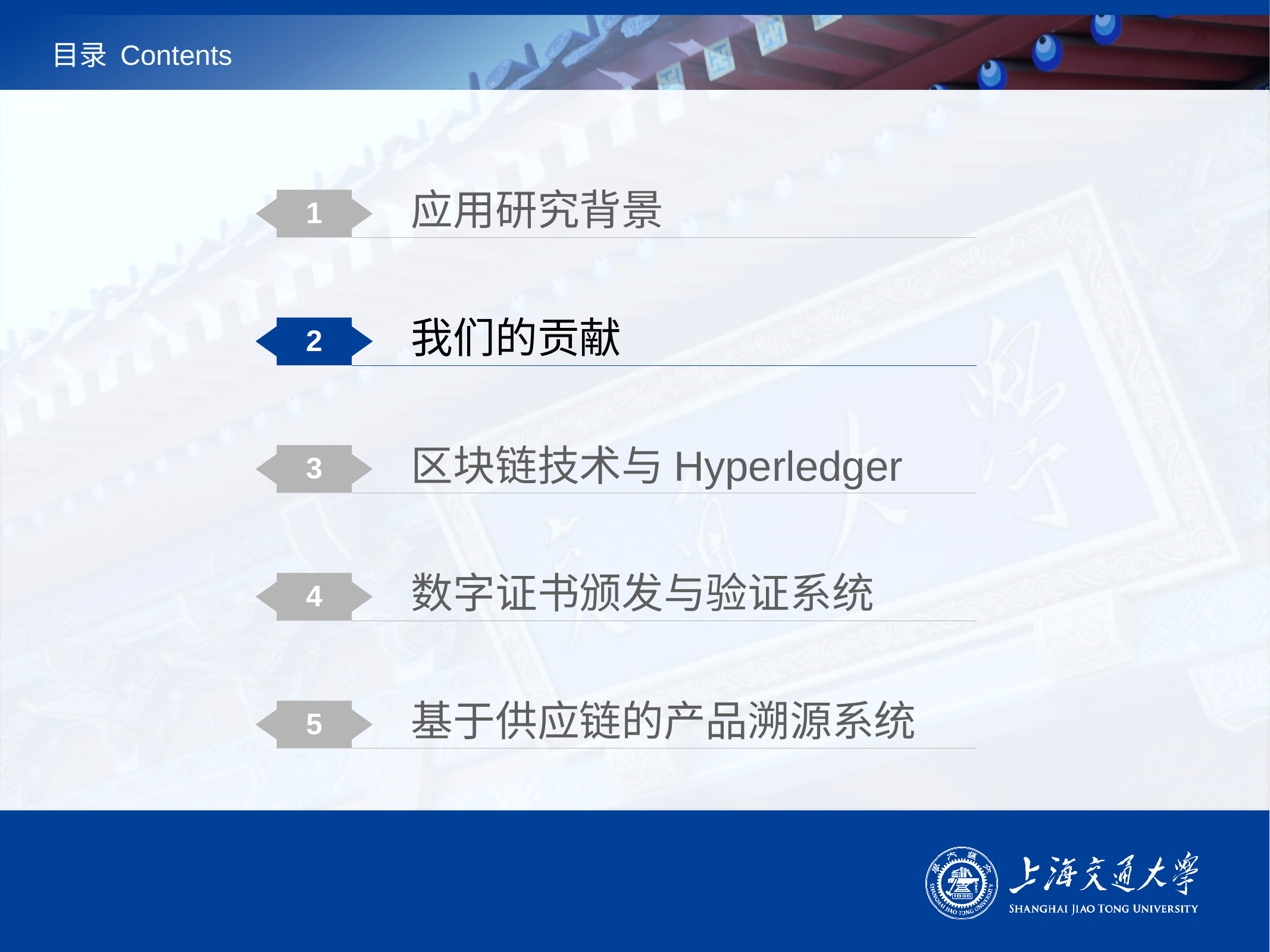

# 目录 Contents
应用研究背景
1

我们的贡献
2

区块链技术与Hyperledger
3

数字证书颁发与验证系统
4

基于供应链的产品溯源系统
5